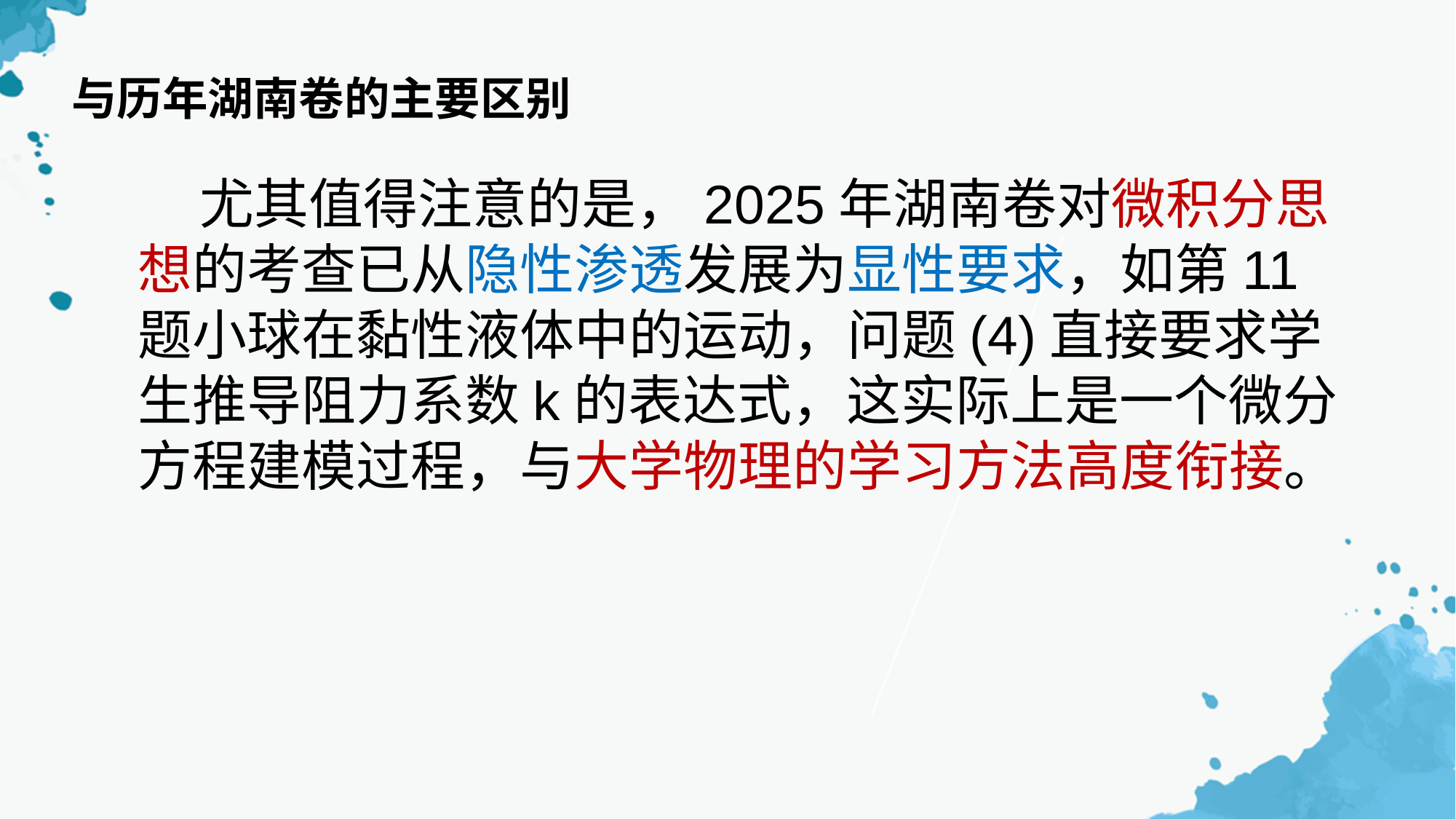

与历年湖南卷的主要区别
    尤其值得注意的是，2025年湖南卷对微积分思想的考查已从隐性渗透发展为显性要求，如第11题小球在黏性液体中的运动，问题(4)直接要求学生推导阻力系数k的表达式，这实际上是一个微分方程建模过程，与大学物理的学习方法高度衔接。